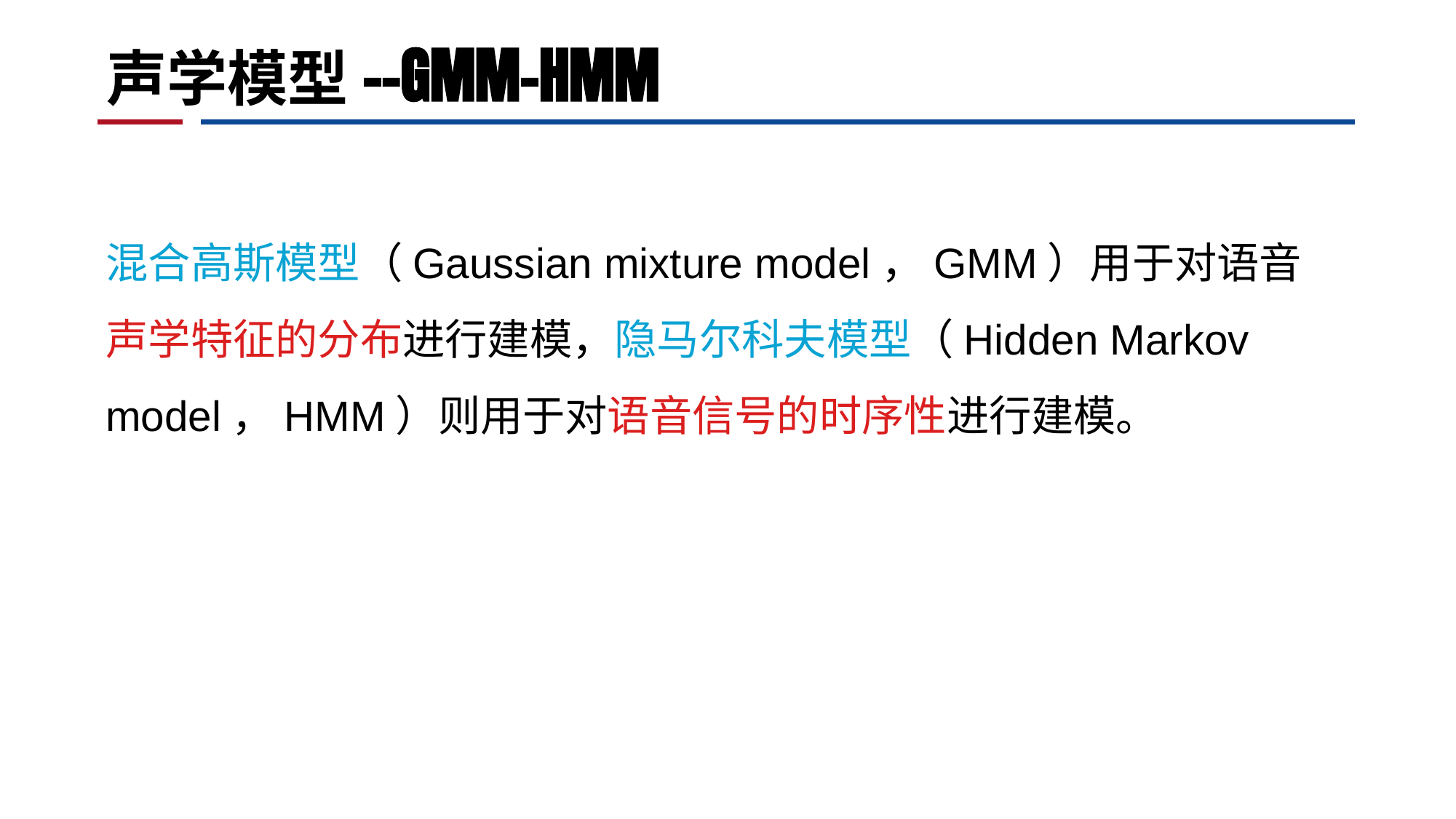

# 声学模型--GMM-HMM
混合高斯模型（Gaussian mixture model，GMM）用于对语音声学特征的分布进行建模，隐马尔科夫模型（Hidden Markov model，HMM）则用于对语音信号的时序性进行建模。
8